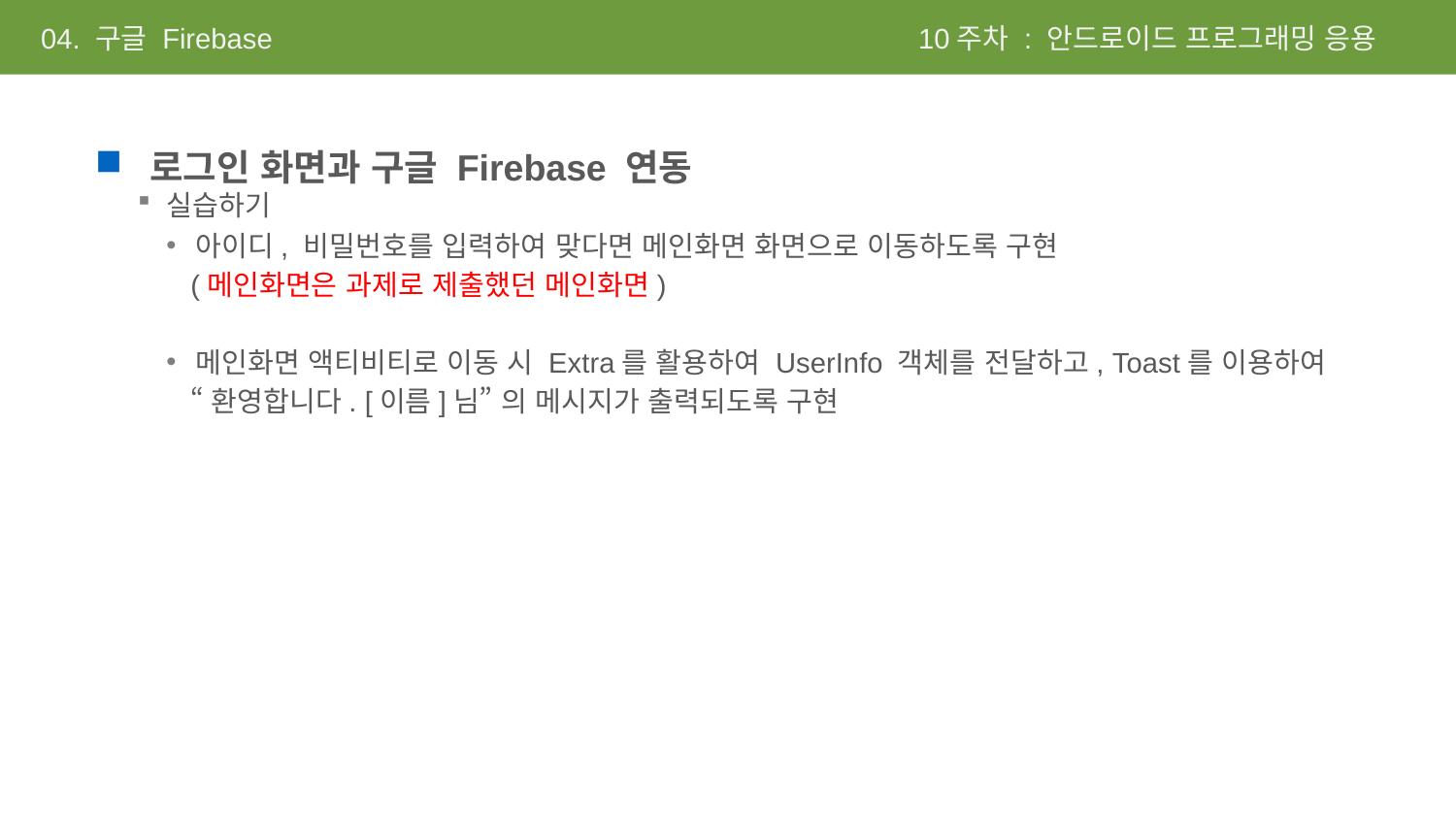

10주차 : 안드로이드 프로그래밍 응용
04. 구글 Firebase
로그인 화면과 구글 Firebase 연동
실습하기
아이디, 비밀번호를 입력하여 맞다면 메인화면 화면으로 이동하도록 구현
   (메인화면은 과제로 제출했던 메인화면)

메인화면 액티비티로 이동 시 Extra를 활용하여 UserInfo 객체를 전달하고, Toast를 이용하여
   “환영합니다. [이름]님” 의 메시지가 출력되도록 구현